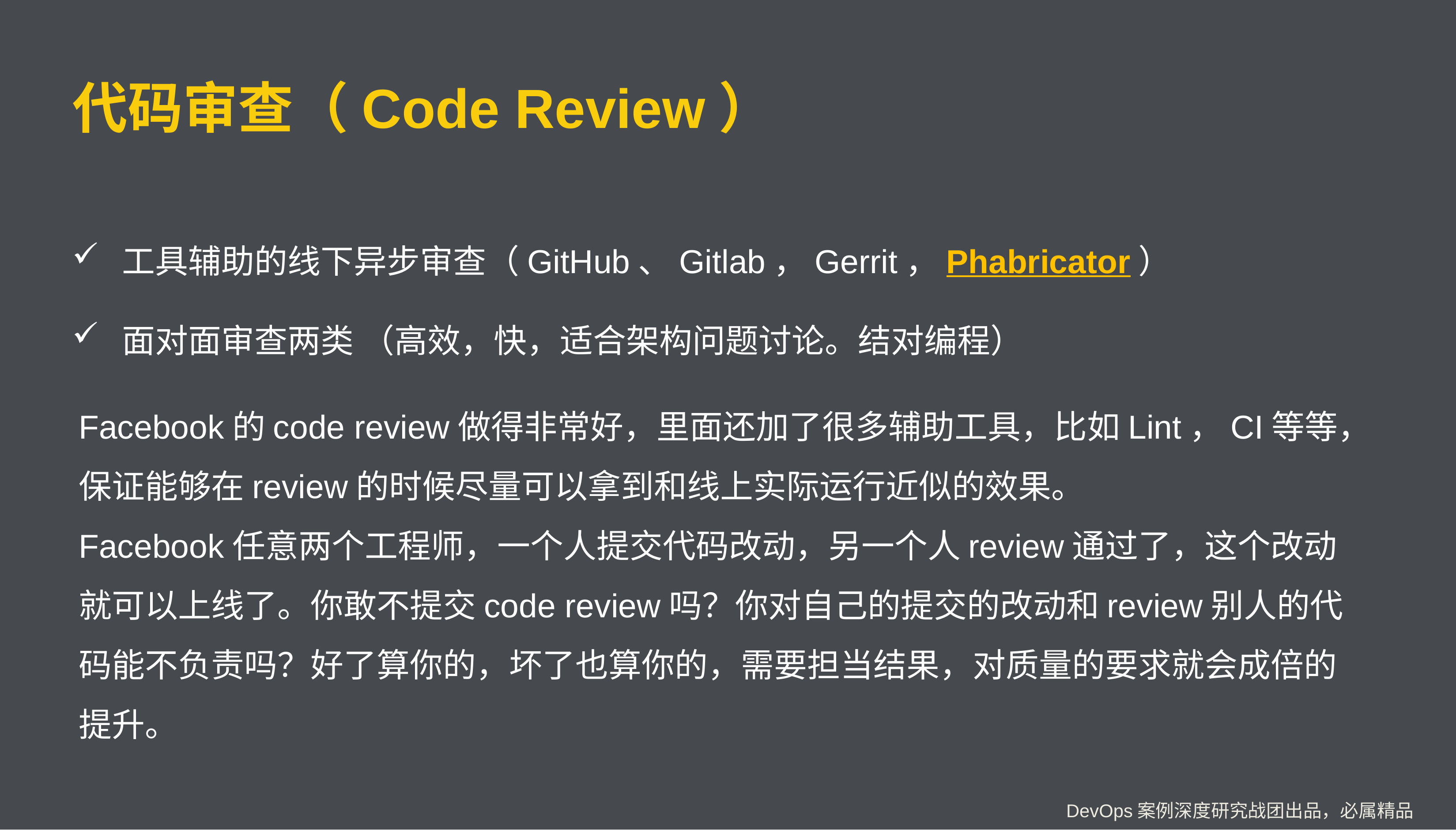

# 代码审查（Code Review）

工具辅助的线下异步审查（GitHub、Gitlab，Gerrit，Phabricator）

面对面审查两类 （高效，快，适合架构问题讨论。结对编程）

Facebook的code review做得非常好，里面还加了很多辅助工具，比如Lint，CI等等，保证能够在review的时候尽量可以拿到和线上实际运行近似的效果。
Facebook任意两个工程师，一个人提交代码改动，另一个人review通过了，这个改动就可以上线了。你敢不提交code review吗？你对自己的提交的改动和review别人的代码能不负责吗？好了算你的，坏了也算你的，需要担当结果，对质量的要求就会成倍的提升。